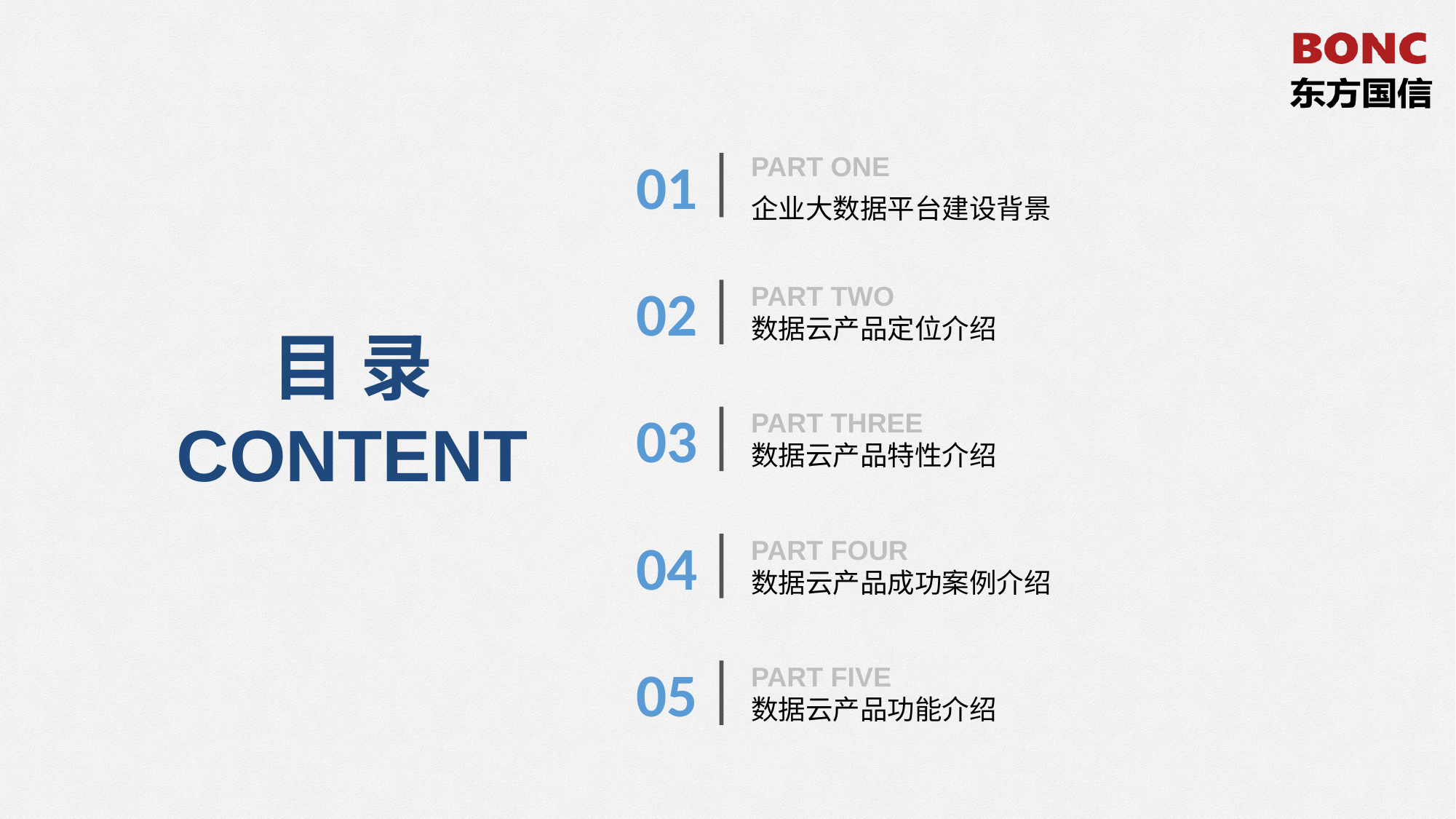

01

PART ONE
企业大数据平台建设背景
02

PART TWO
数据云产品定位介绍
目 录
CONTENT
03

PART THREE
数据云产品特性介绍
04

PART FOUR
数据云产品成功案例介绍
05

PART FIVE
数据云产品功能介绍